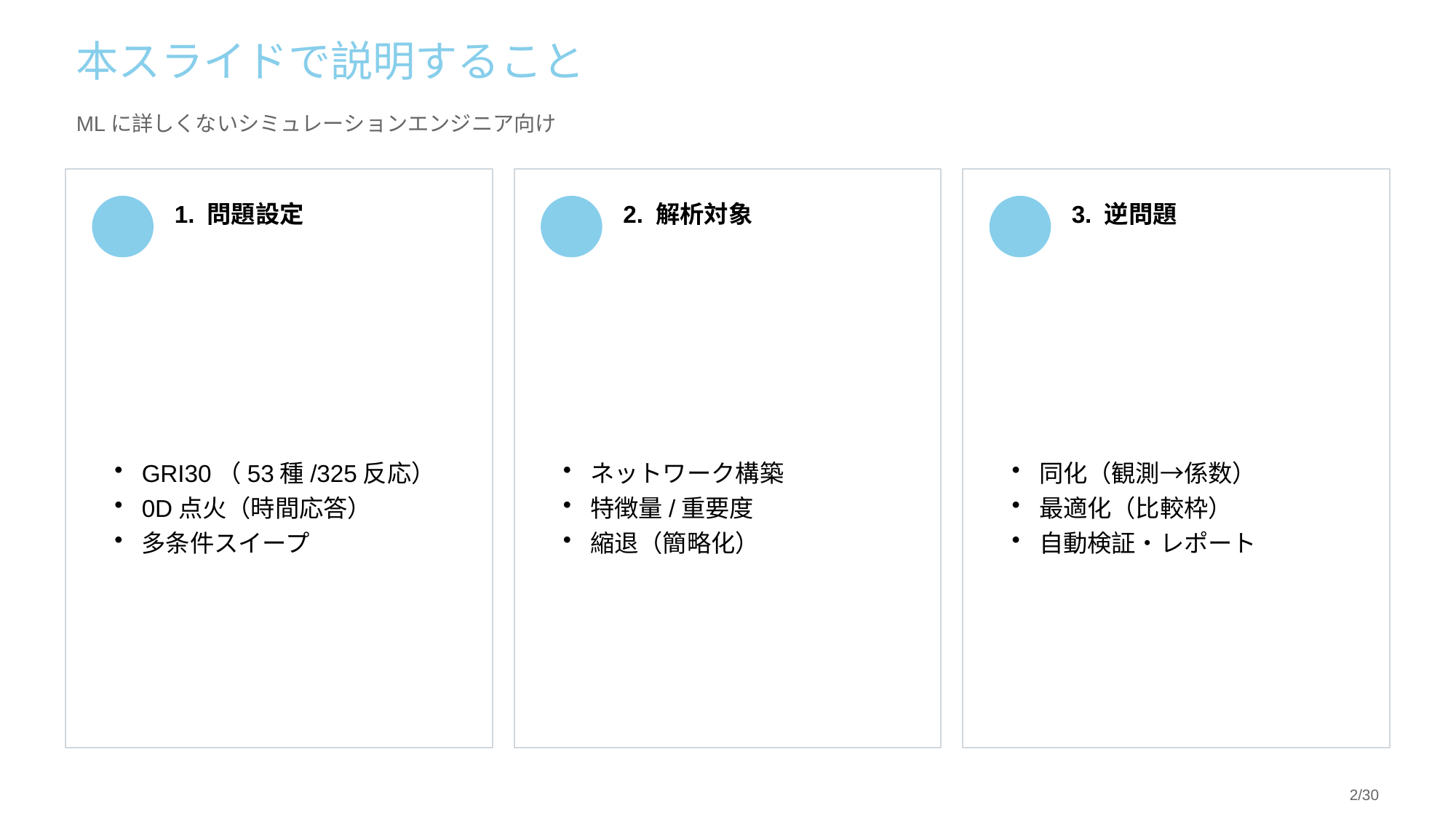

本スライドで説明すること
MLに詳しくないシミュレーションエンジニア向け

1. 問題設定
2. 解析対象
3. 逆問題

GRI30（53種/325反応）
0D点火（時間応答）
多条件スイープ
ネットワーク構築
特徴量/重要度
縮退（簡略化）
同化（観測→係数）
最適化（比較枠）
自動検証・レポート
2/30